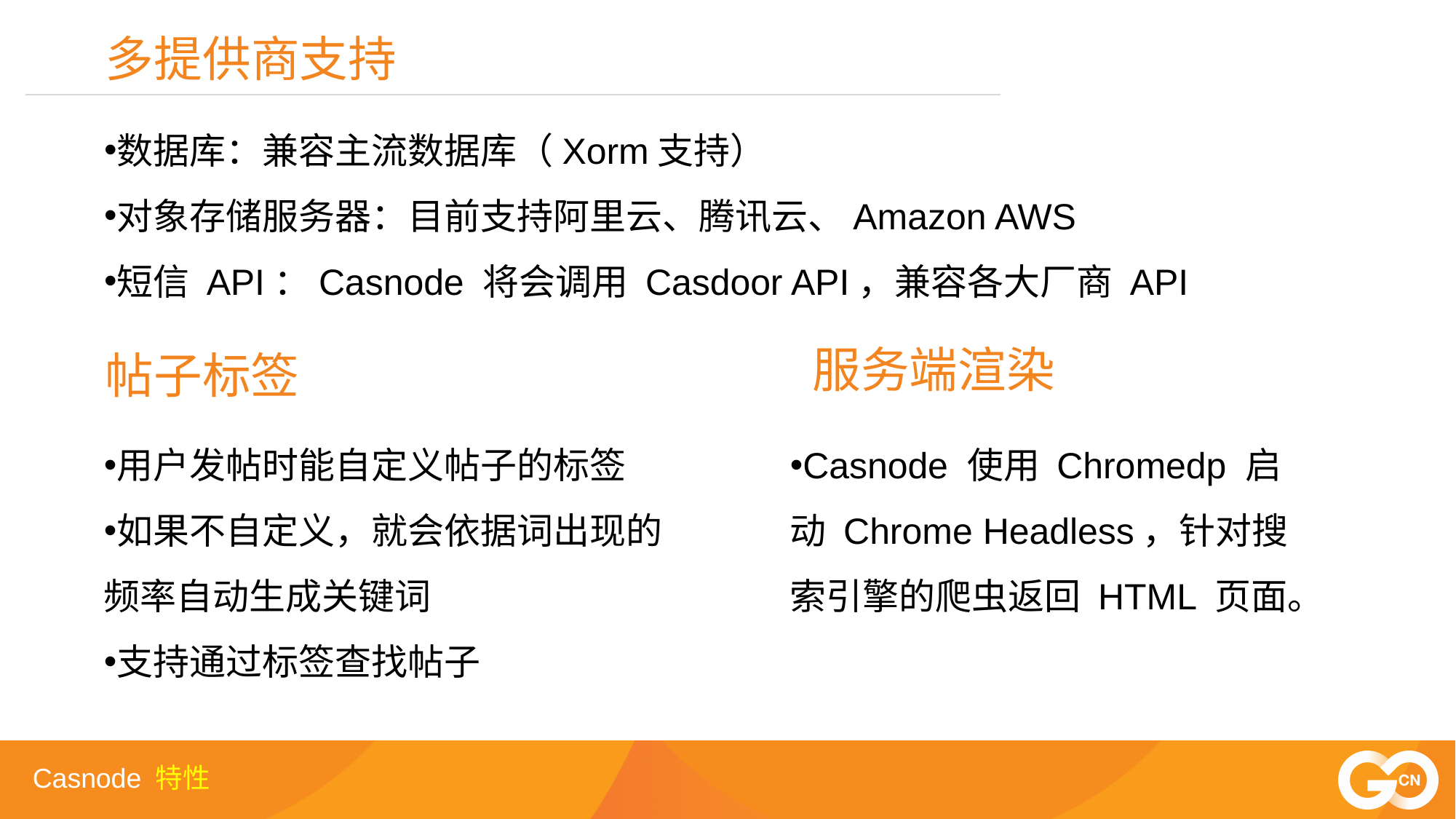

多提供商支持
数据库：兼容主流数据库（Xorm支持）
对象存储服务器：目前支持阿里云、腾讯云、Amazon AWS
短信 API：Casnode 将会调用 Casdoor API，兼容各大厂商 API
服务端渲染
帖子标签
用户发帖时能自定义帖子的标签
如果不自定义，就会依据词出现的频率自动生成关键词
支持通过标签查找帖子
Casnode 使用 Chromedp 启动 Chrome Headless，针对搜索引擎的爬虫返回 HTML 页面。
Casnode 特性